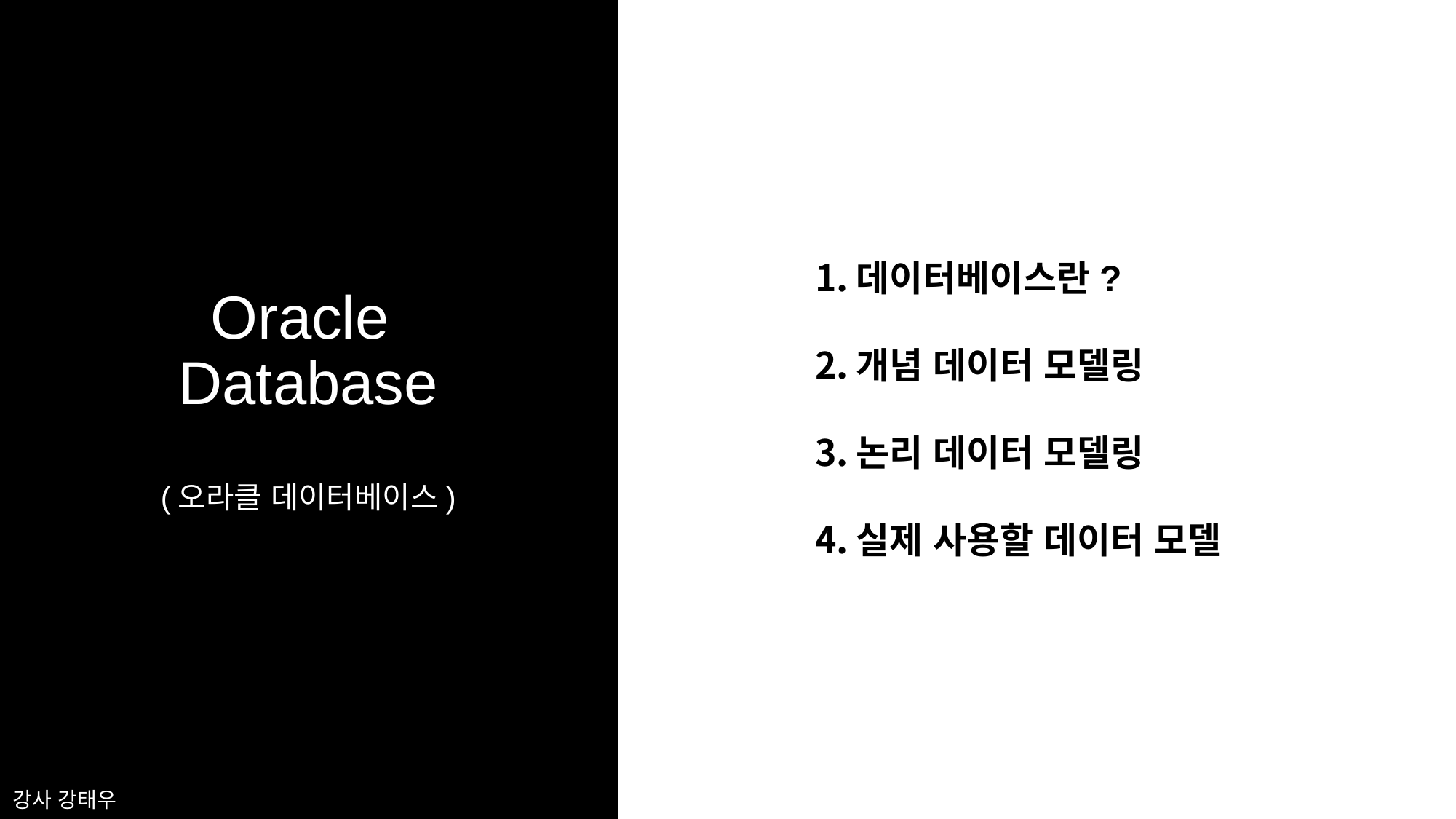

데이터베이스란?

개념 데이터 모델링

논리 데이터 모델링

실제 사용할 데이터 모델
# Oracle Database (오라클 데이터베이스)
강사 강태우